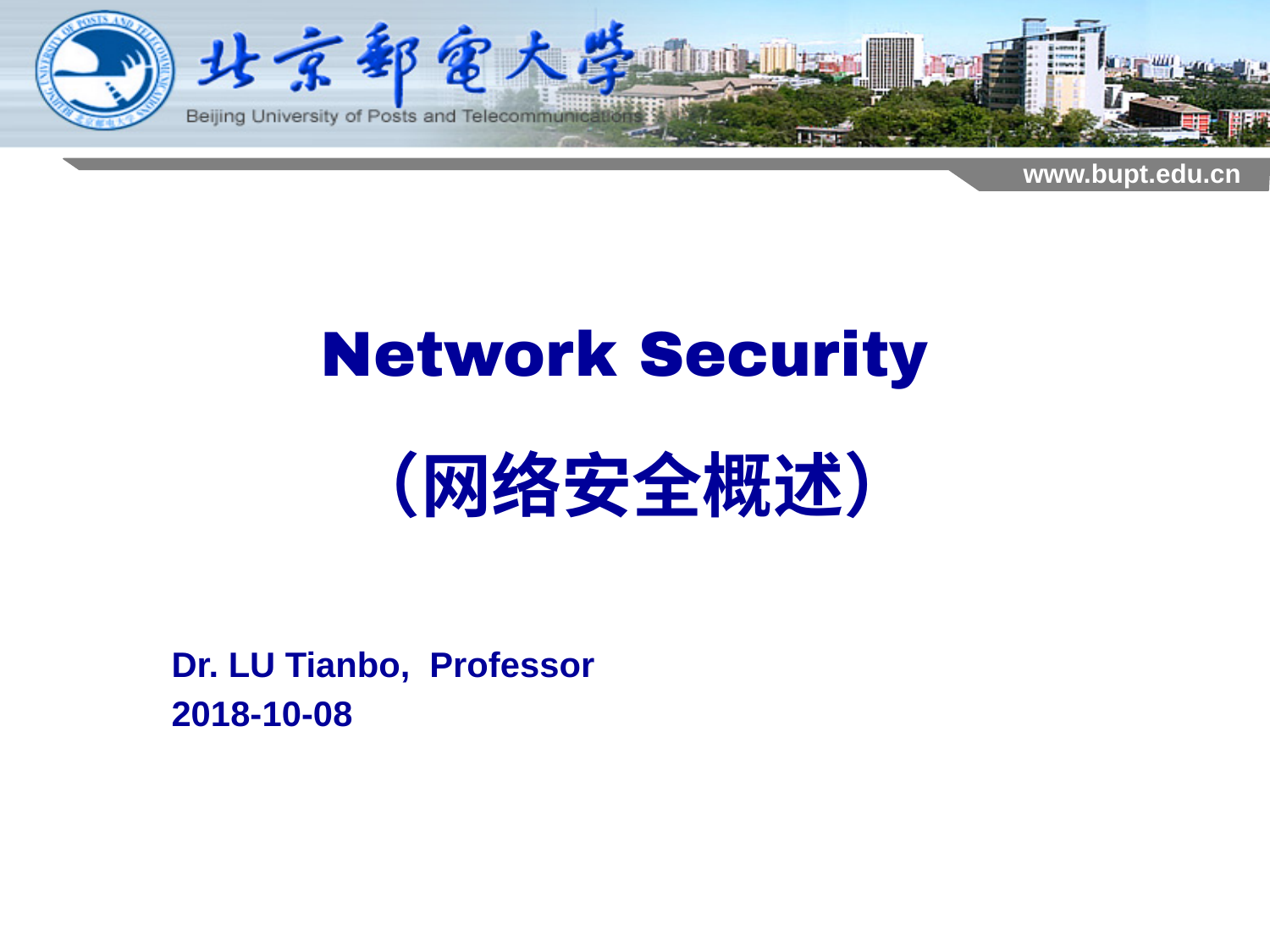

# Network Security
（网络安全概述）
Dr. LU Tianbo,  Professor
2018-10-08